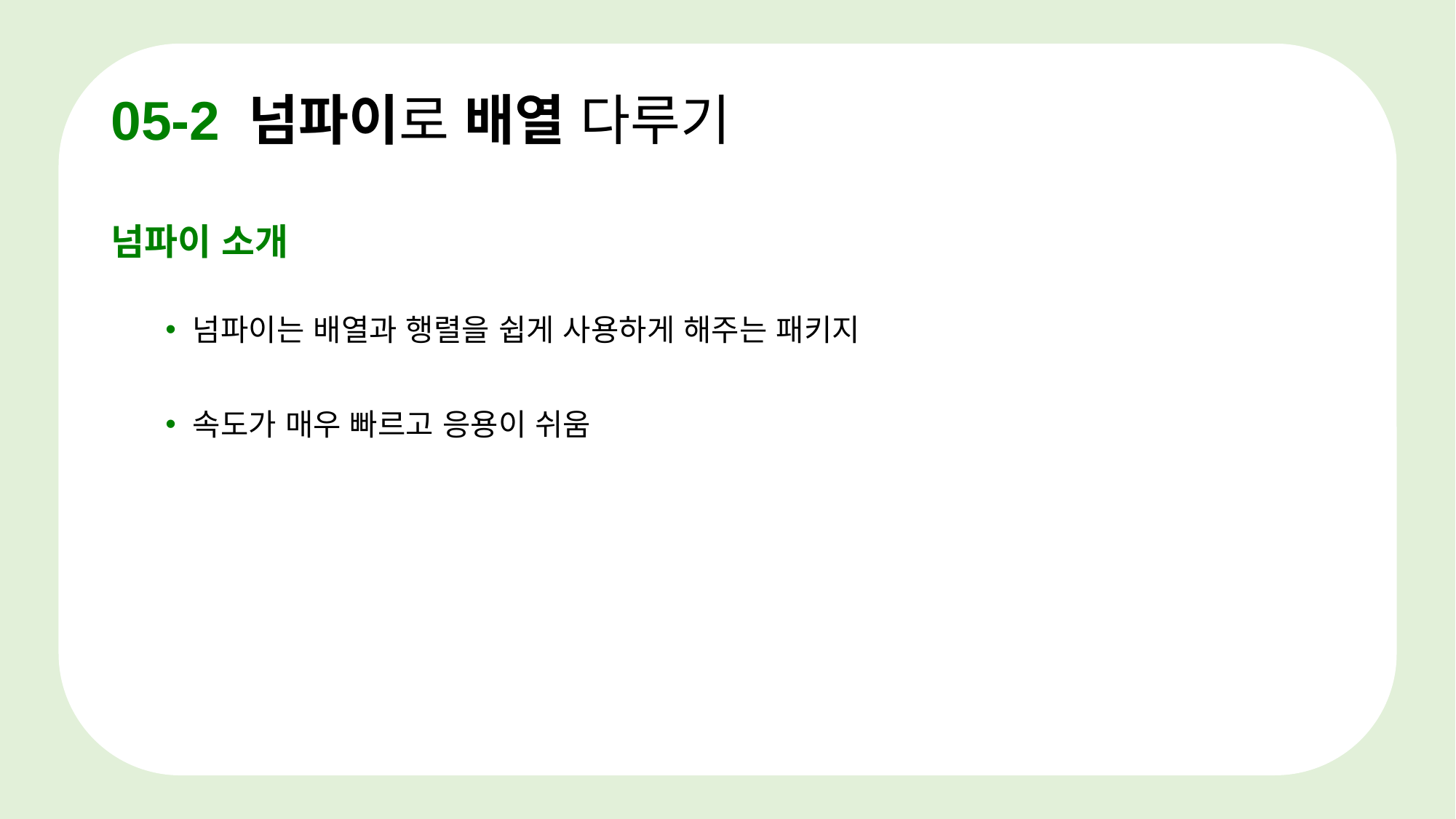

# 05-2 넘파이로 배열 다루기
넘파이 소개

넘파이는 배열과 행렬을 쉽게 사용하게 해주는 패키지

속도가 매우 빠르고 응용이 쉬움